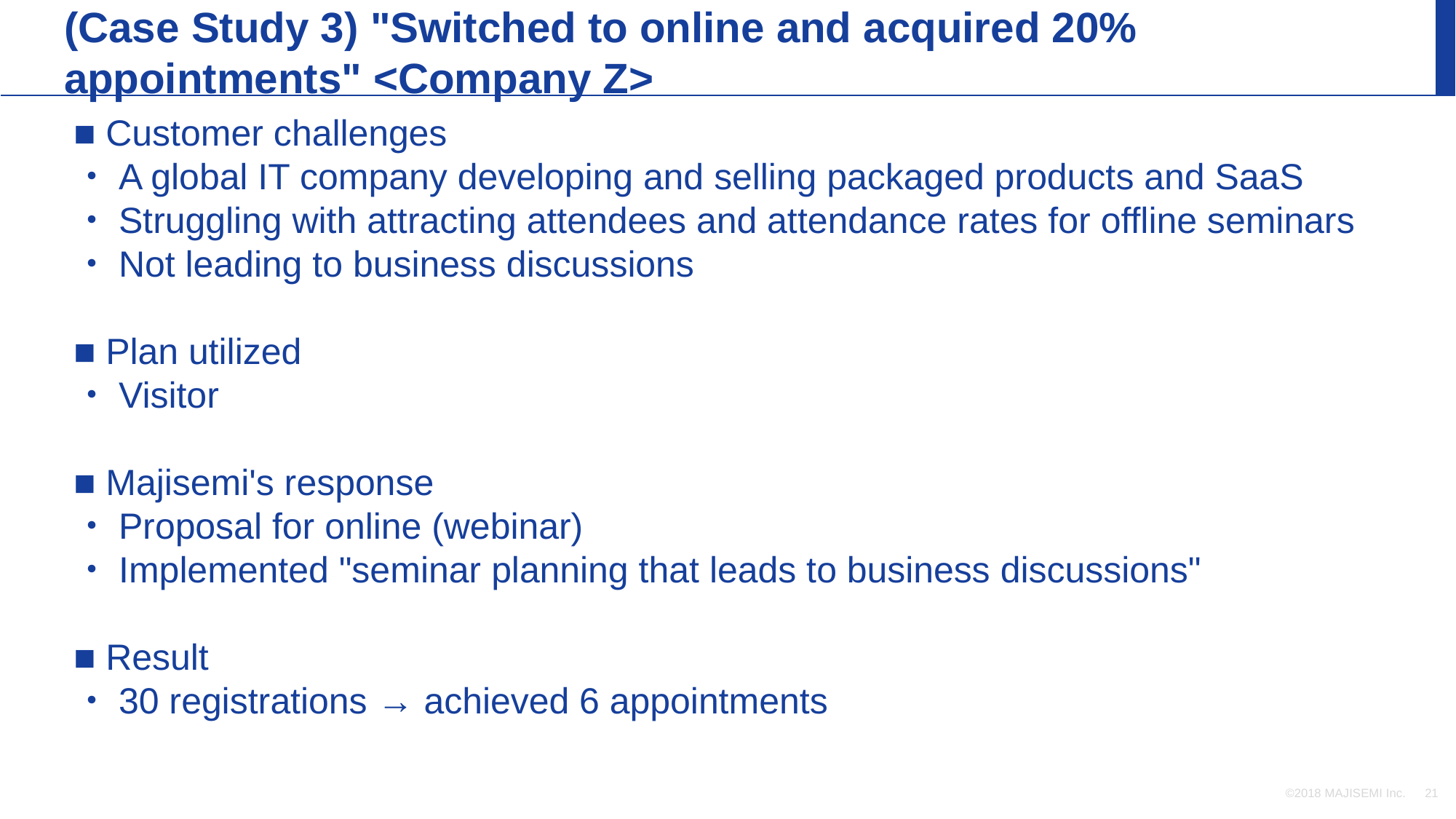

(Case Study 3) "Switched to online and acquired 20% appointments" <Company Z>
■ Customer challenges
・A global IT company developing and selling packaged products and SaaS
・Struggling with attracting attendees and attendance rates for offline seminars
・Not leading to business discussions

■ Plan utilized
・Visitor

■ Majisemi's response
・Proposal for online (webinar)
・Implemented "seminar planning that leads to business discussions"

■ Result
・30 registrations → achieved 6 appointments
©2018 MAJISEMI Inc.
21